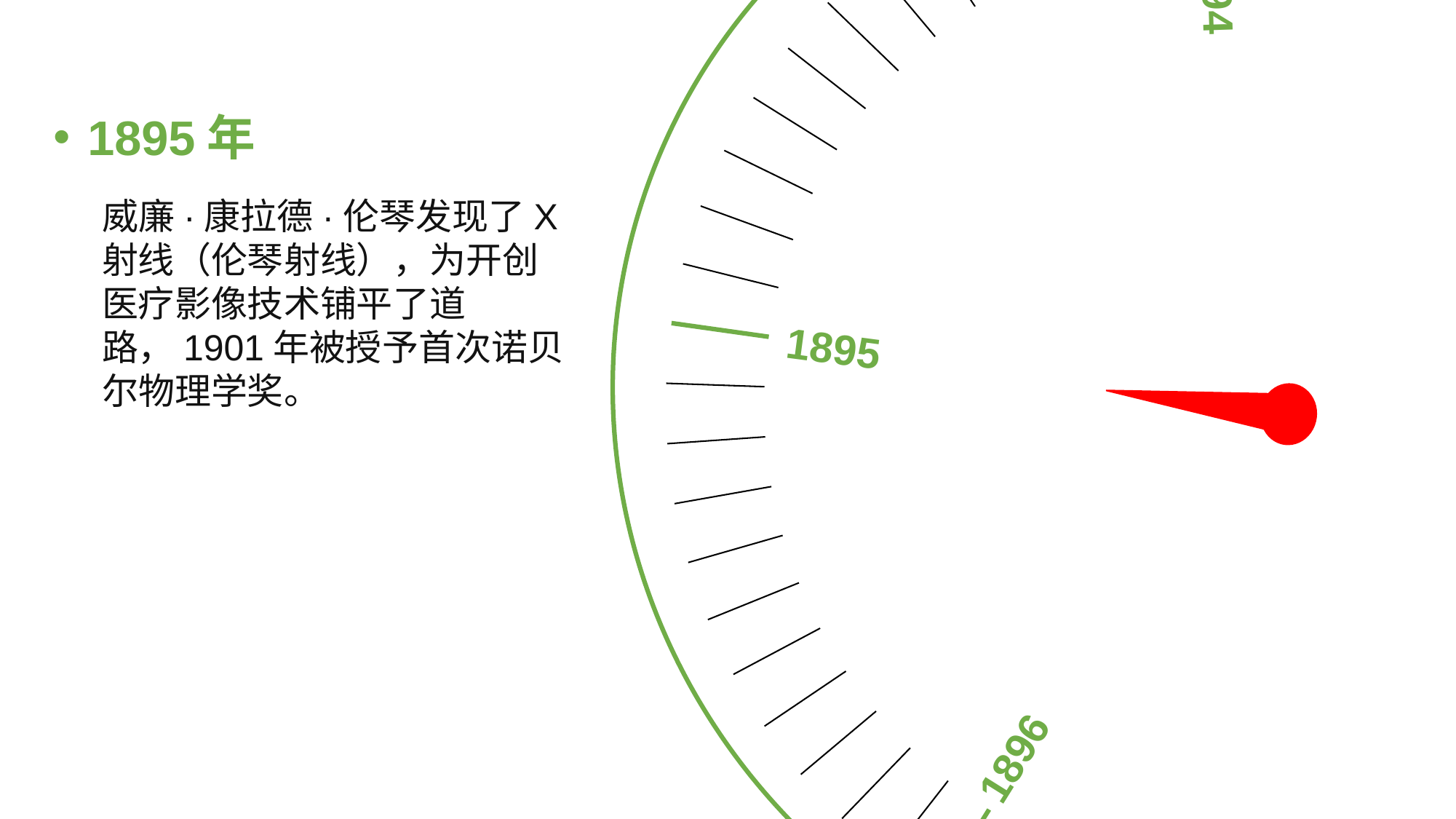

1897
1896
1898
1895
1894
1895年
威廉·康拉德·伦琴发现了X射线（伦琴射线），为开创医疗影像技术铺平了道路，1901年被授予首次诺贝尔物理学奖。